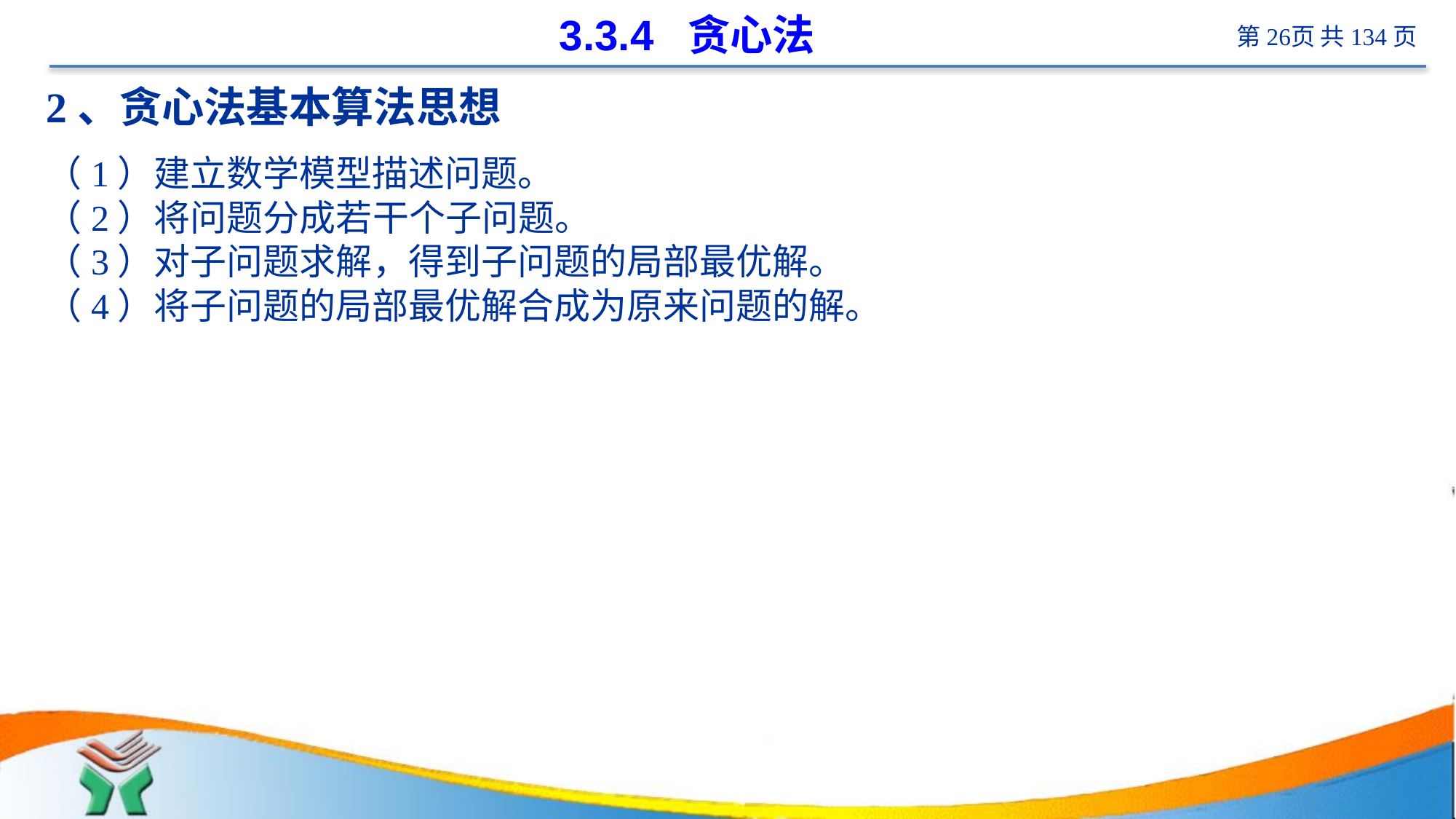

# 3.3.4  贪心法
2、贪心法基本算法思想

（1）建立数学模型描述问题。
（2）将问题分成若干个子问题。
（3）对子问题求解，得到子问题的局部最优解。
（4）将子问题的局部最优解合成为原来问题的解。